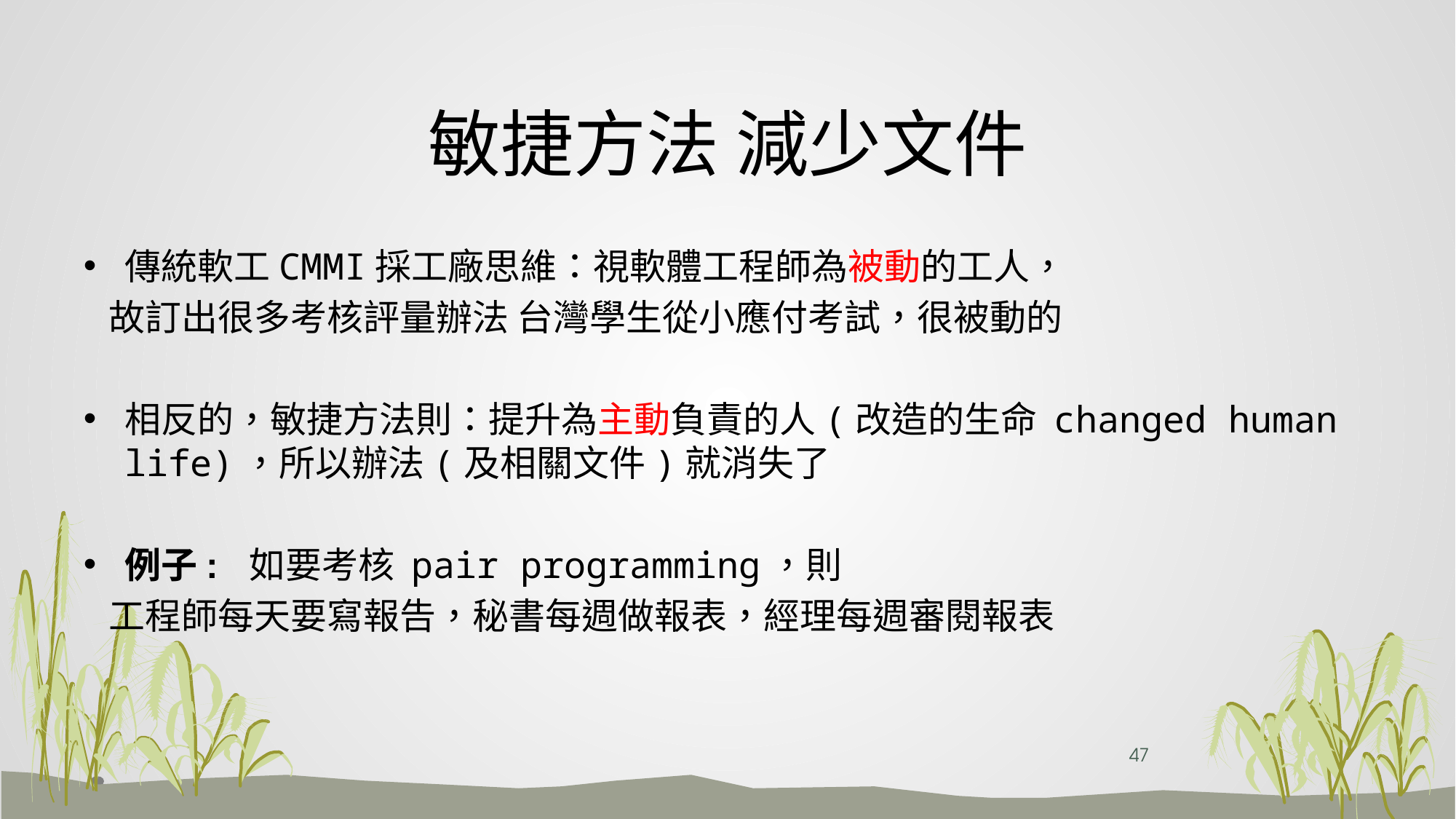

# 敏捷方法 減少文件
傳統軟工CMMI採工廠思維：視軟體工程師為被動的工人，
  故訂出很多考核評量辦法 台灣學生從小應付考試，很被動的

相反的，敏捷方法則：提升為主動負責的人(改造的生命 changed human life)，所以辦法(及相關文件)就消失了

例子: 如要考核 pair programming，則
  工程師每天要寫報告，秘書每週做報表，經理每週審閱報表
47